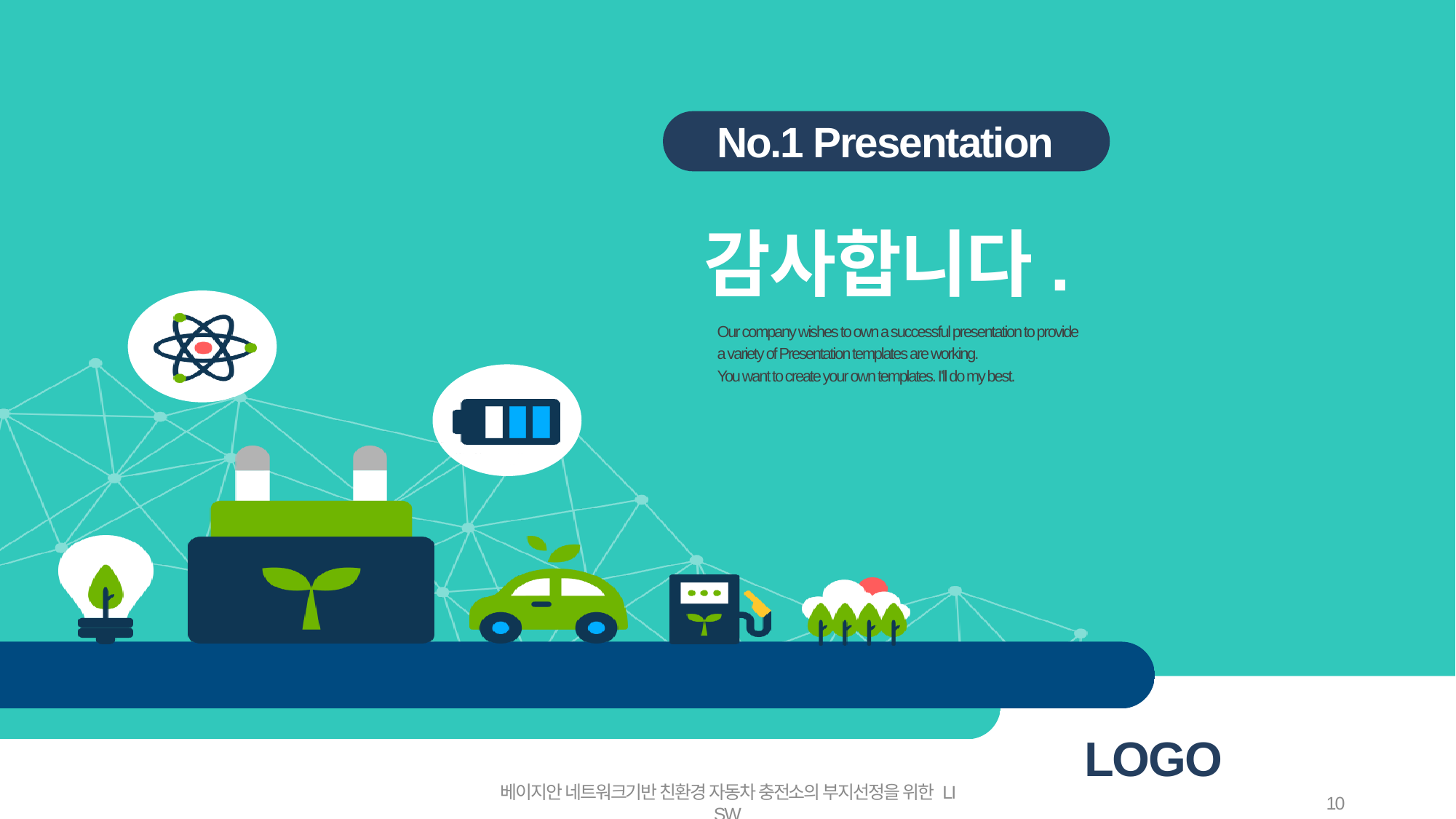

No.1 Presentation

# 감사합니다.
Our company wishes to own a successful presentation to provide
a variety of Presentation templates are working.
You want to create your own templates. I'll do my best.

LOGO
베이지안 네트워크기반 친환경 자동차 충전소의 부지선정을 위한 LI SW
10